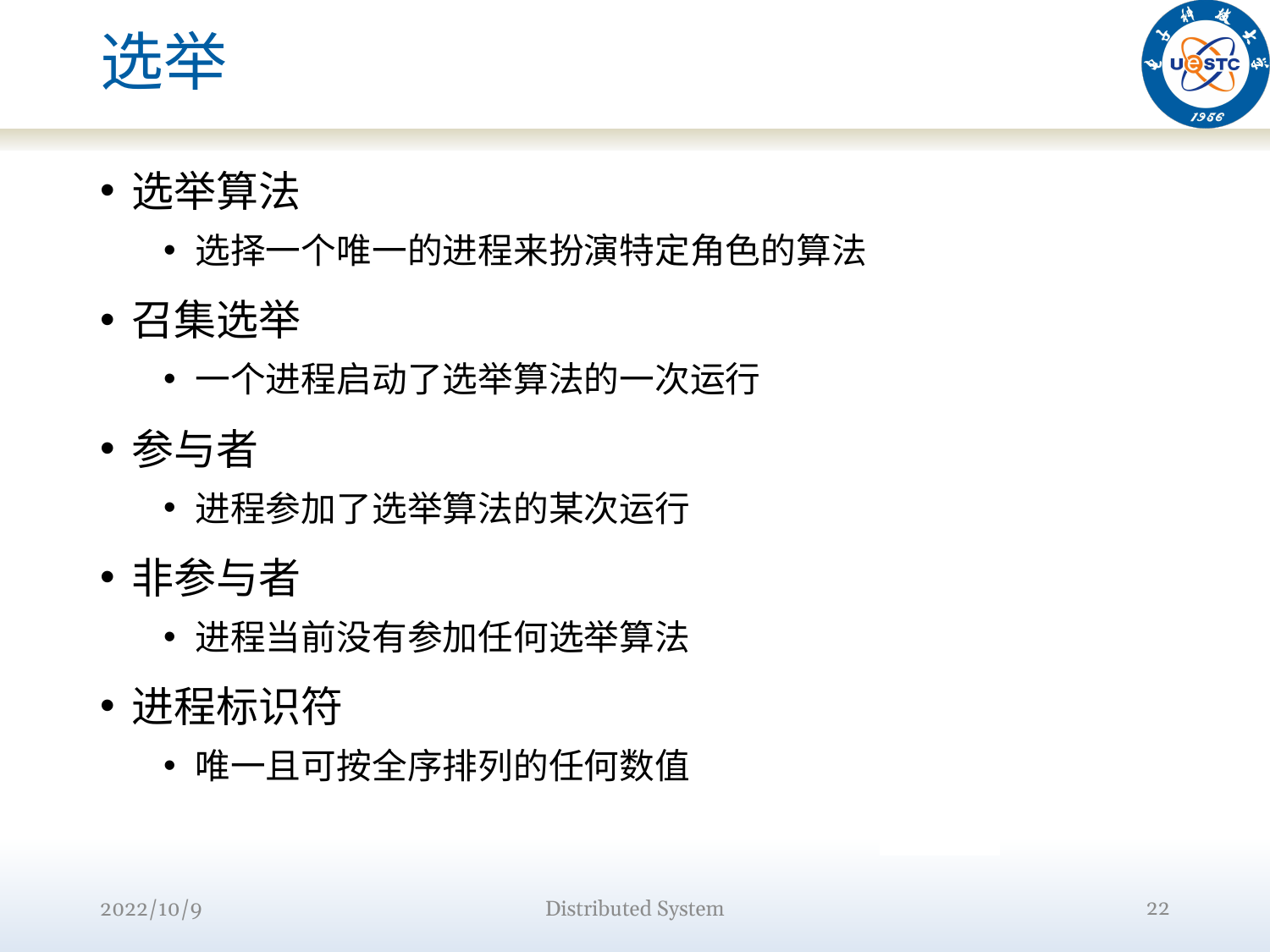

# 选举
选举算法
选择一个唯一的进程来扮演特定角色的算法
召集选举
一个进程启动了选举算法的一次运行
参与者
进程参加了选举算法的某次运行
非参与者
进程当前没有参加任何选举算法
进程标识符
唯一且可按全序排列的任何数值

2022/10/9
Distributed System
22